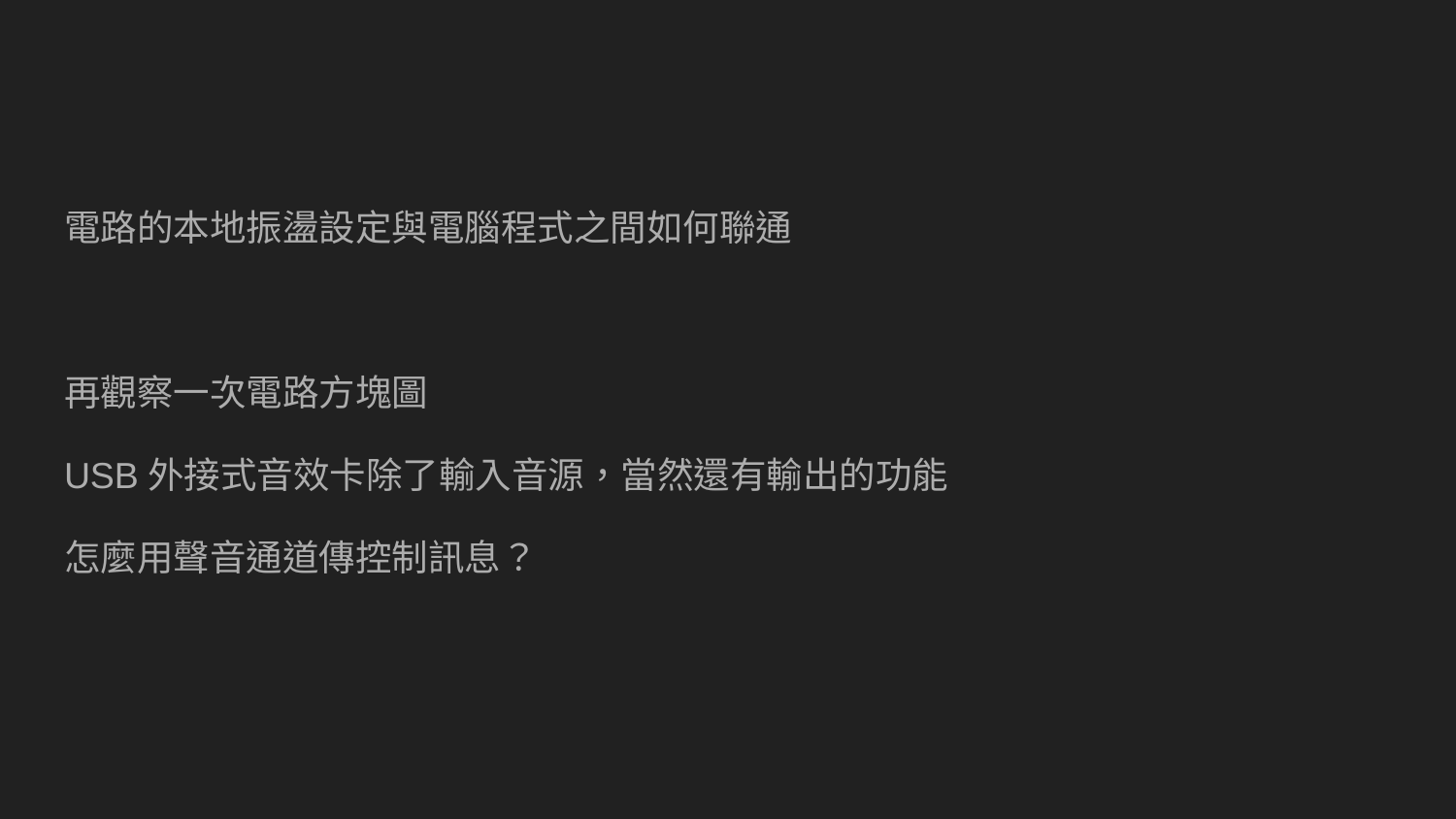

#
電路的本地振盪設定與電腦程式之間如何聯通

再觀察一次電路方塊圖
USB外接式音效卡除了輸入音源，當然還有輸出的功能
怎麼用聲音通道傳控制訊息？